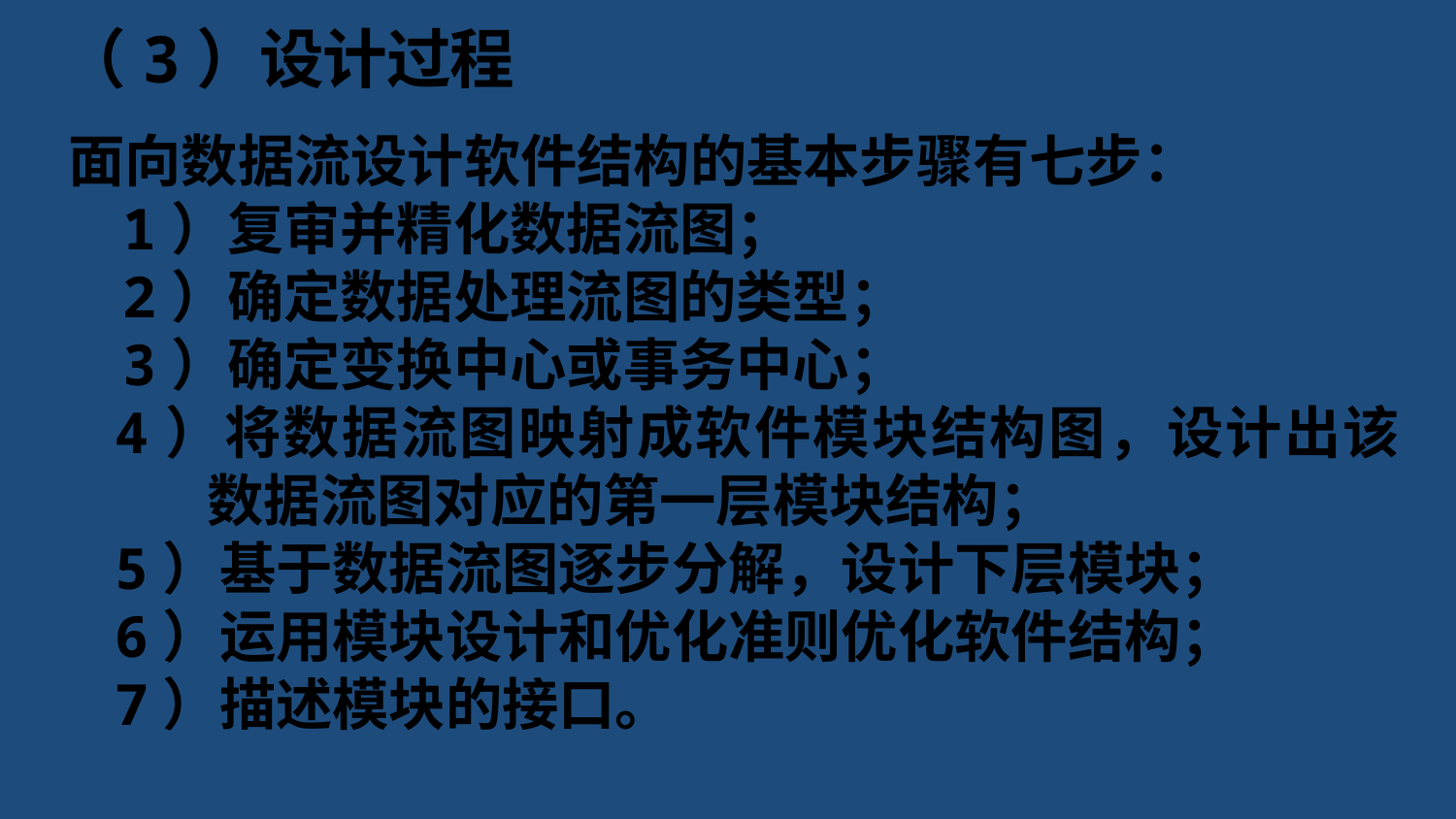

# （3）设计过程
面向数据流设计软件结构的基本步骤有七步：
1）复审并精化数据流图；
2）确定数据处理流图的类型；
3）确定变换中心或事务中心；
4）将数据流图映射成软件模块结构图，设计出该数据流图对应的第一层模块结构；
5）基于数据流图逐步分解，设计下层模块；
6）运用模块设计和优化准则优化软件结构；
7）描述模块的接口。